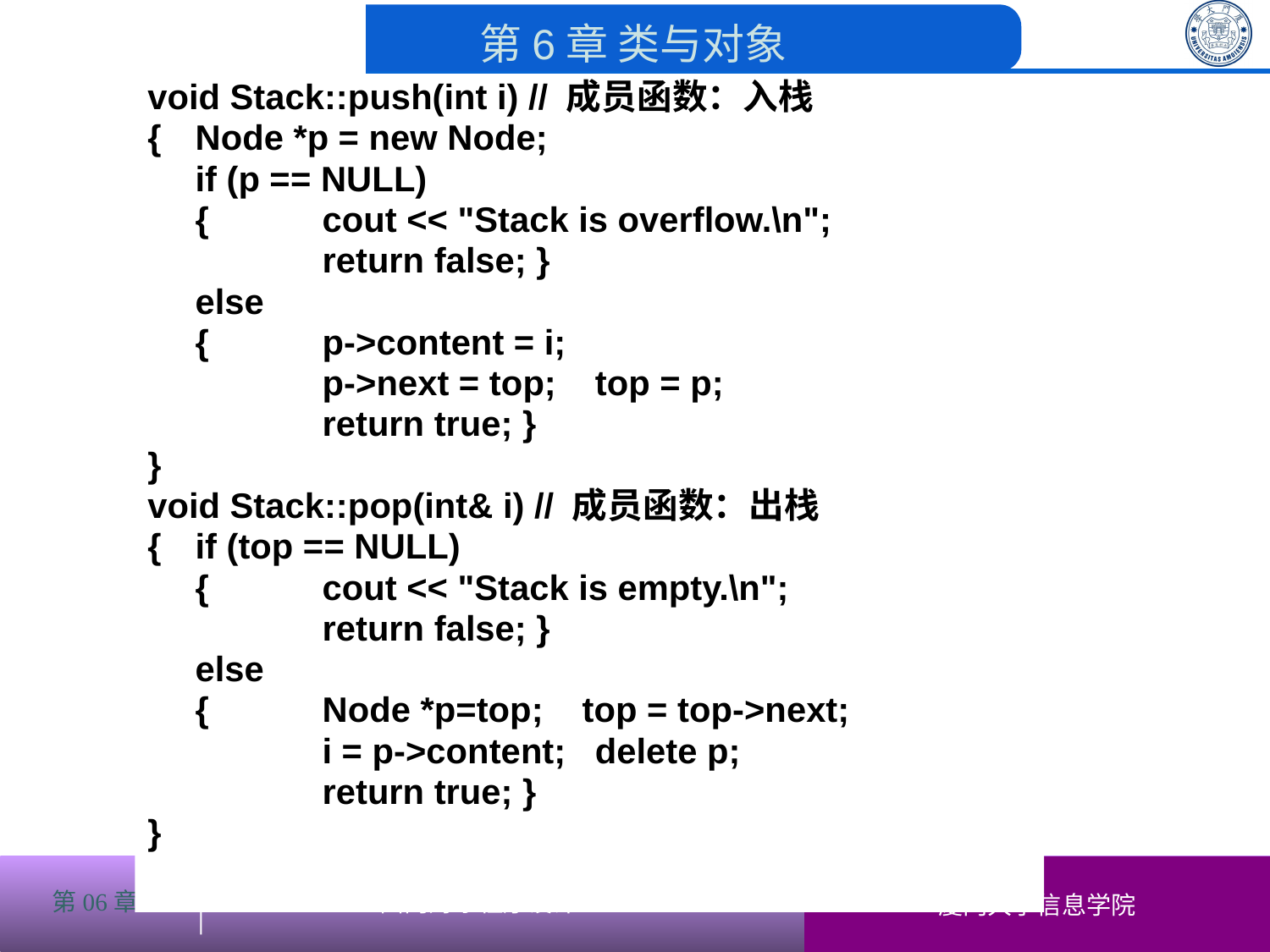

# void Stack::push(int i) // 成员函数：入栈
{	Node *p = new Node;
	if (p == NULL)
	{	cout << "Stack is overflow.\n";
		return false; }
	else
	{	p->content = i;
		p->next = top;    top = p;
		return true; }
}
void Stack::pop(int& i) // 成员函数：出栈
{	if (top == NULL)
	{	cout << "Stack is empty.\n";
		return false; }
	else
	{	Node *p=top;    top = top->next;
		i = p->content;   delete p;
		return true; }
}
26